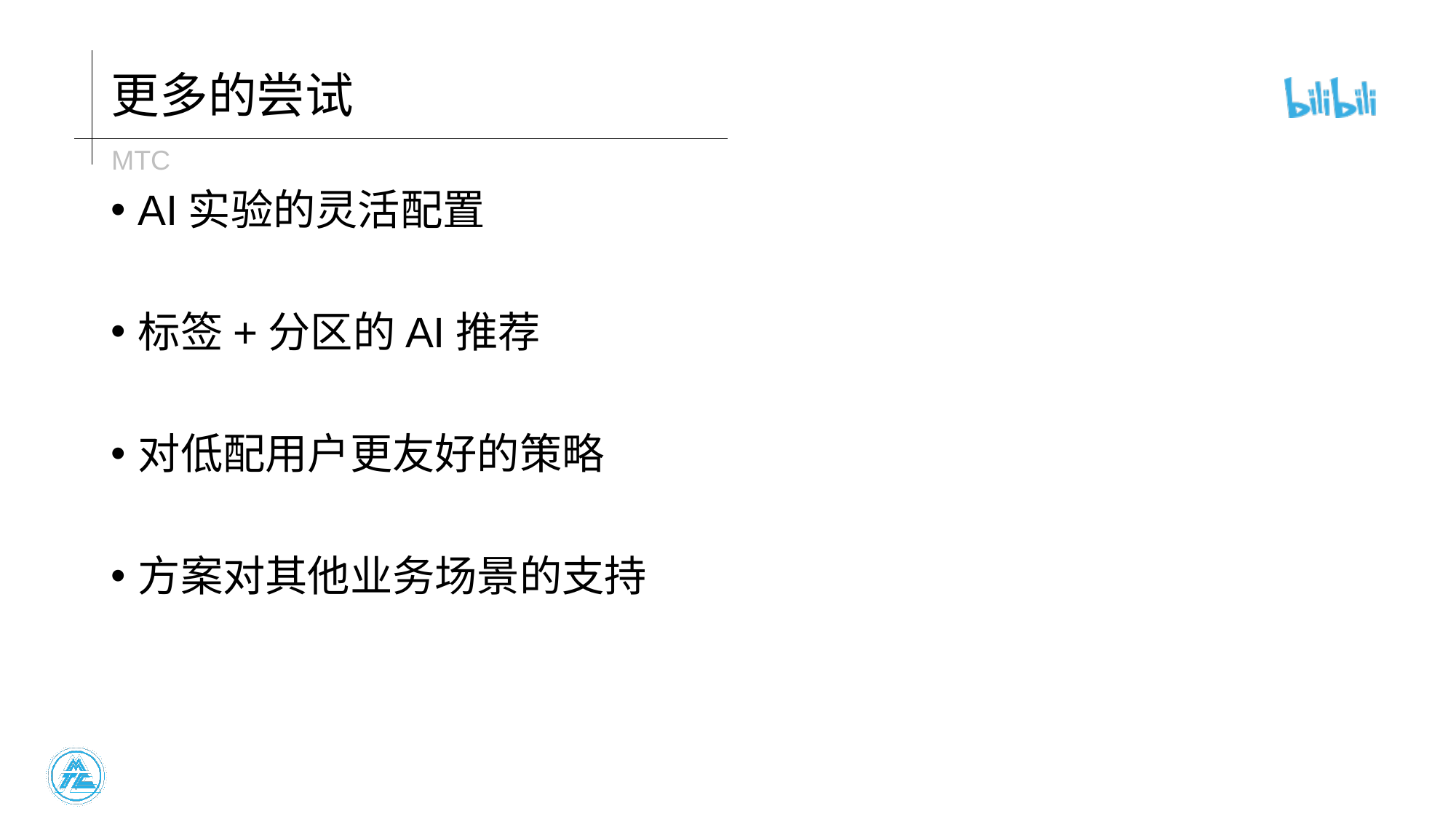

# 更多的尝试
AI实验的灵活配置

标签+分区的AI推荐

对低配用户更友好的策略

方案对其他业务场景的支持